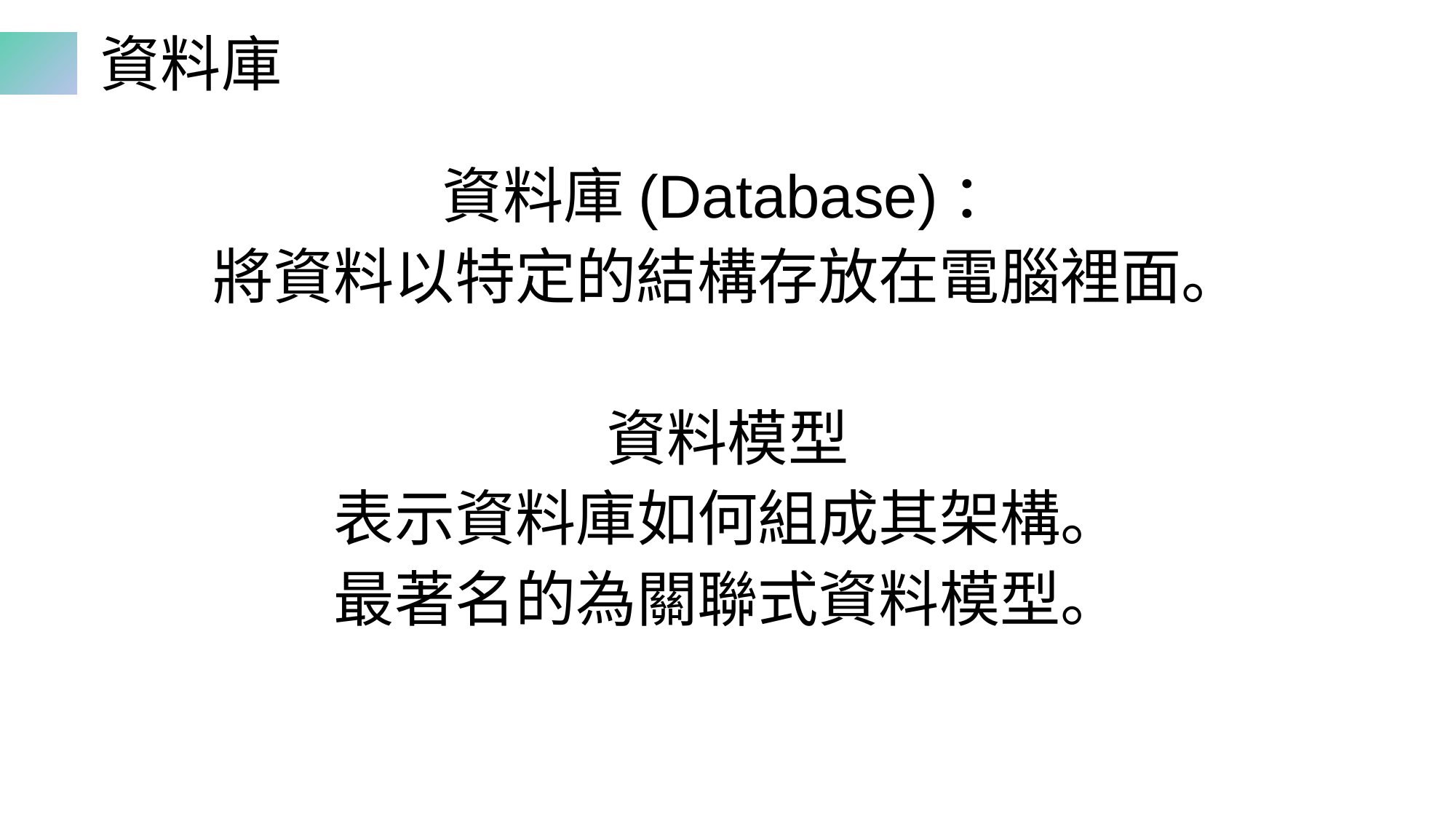

# 資料庫
資料庫(Database)：
將資料以特定的結構存放在電腦裡面。

資料模型
表示資料庫如何組成其架構。
最著名的為關聯式資料模型。